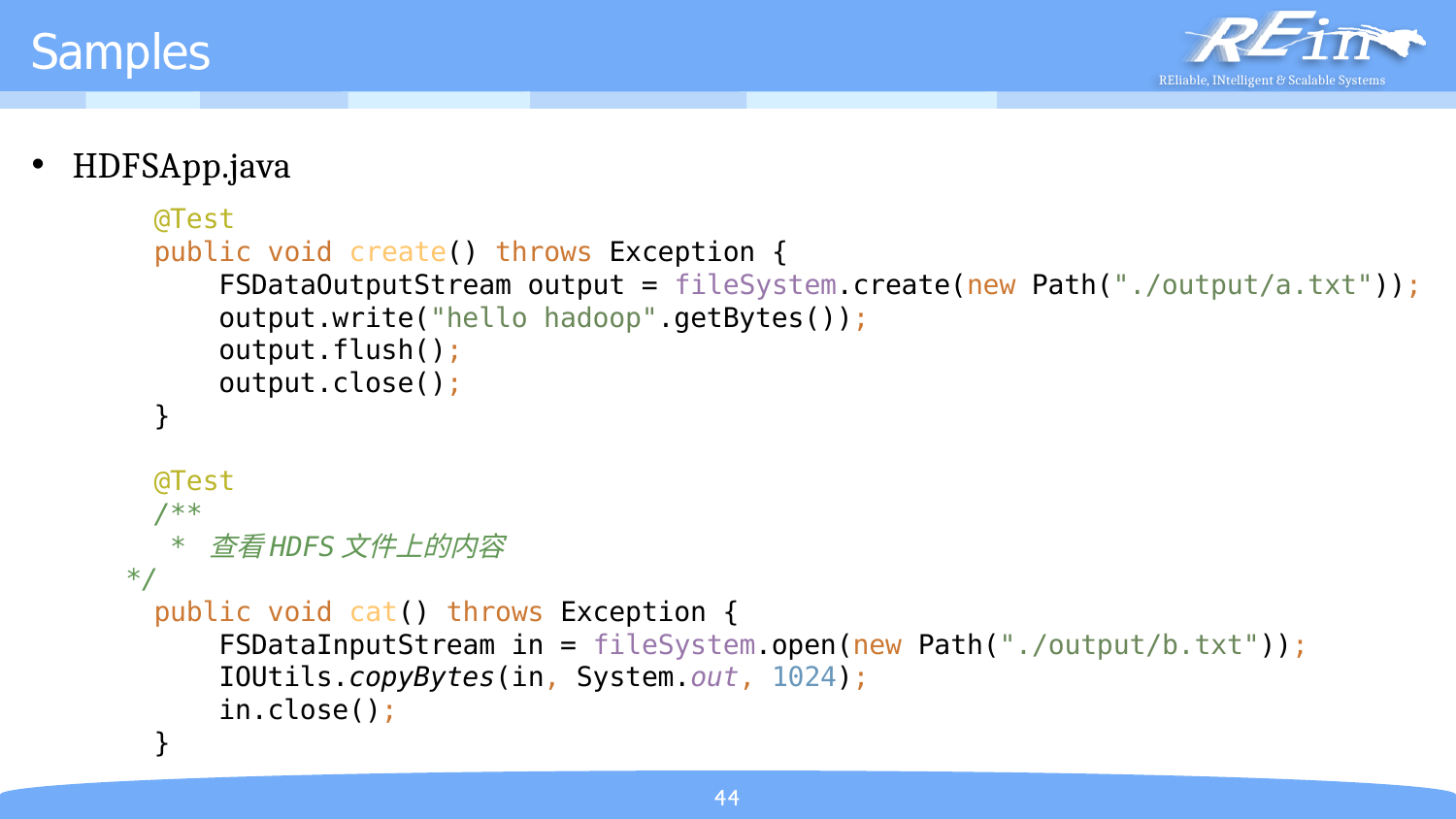

# Samples
HDFSApp.java
    @Test
    public void create() throws Exception {
        FSDataOutputStream output = fileSystem.create(new Path("./output/a.txt"));
        output.write("hello hadoop".getBytes());
        output.flush();
        output.close();
    }
    @Test
    /**
     * 查看HDFS文件上的内容
     */
    public void cat() throws Exception {
        FSDataInputStream in = fileSystem.open(new Path("./output/b.txt"));
        IOUtils.copyBytes(in, System.out, 1024);
        in.close();
    }
44